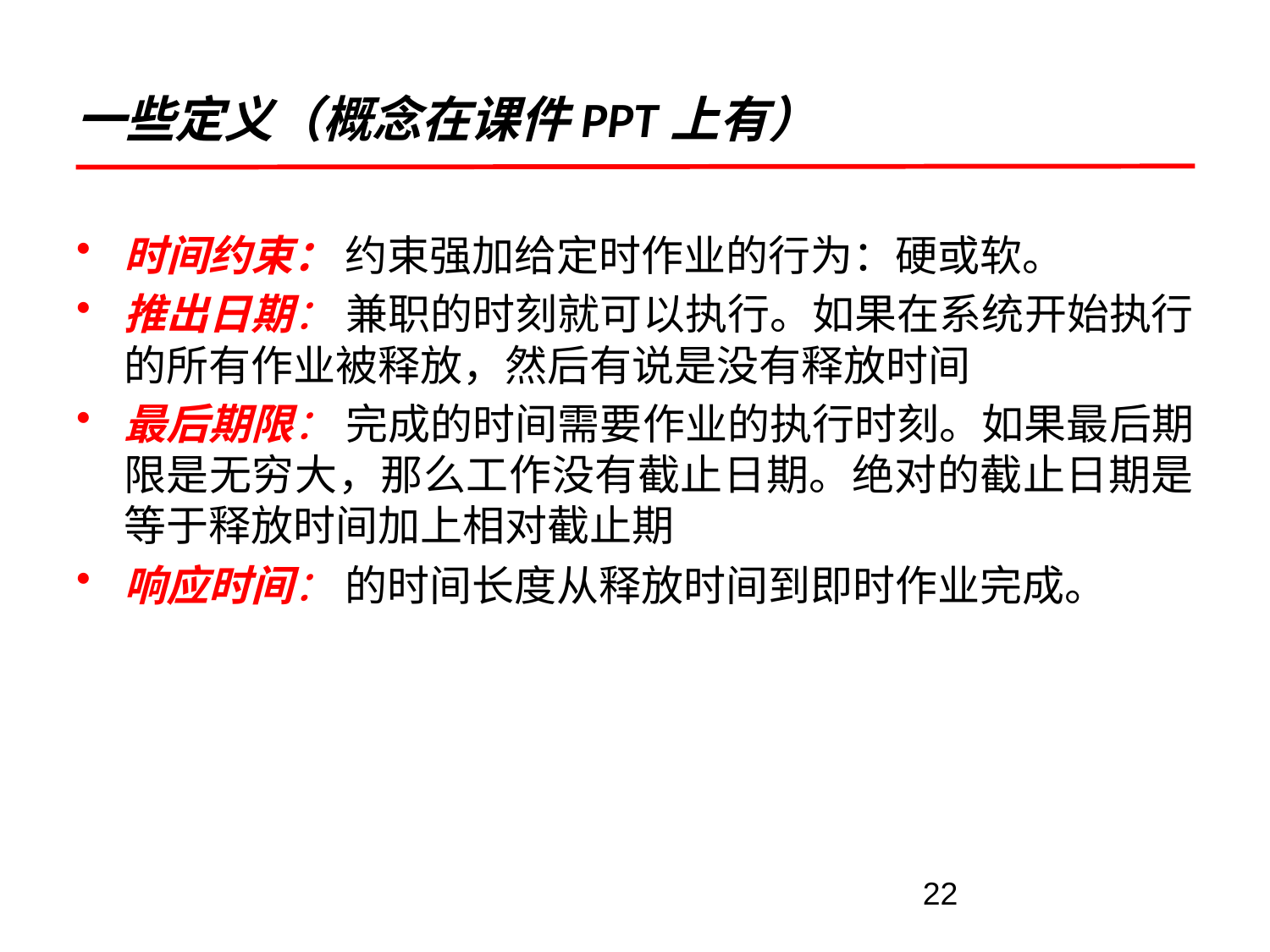

# 一些定义（概念在课件PPT上有）
时间约束： 约束强加给定时作业的行为：硬或软。
推出日期： 兼职的时刻就可以执行。如果在系统开始执行的所有作业被释放，然后有说是没有释放时间
最后期限： 完成的时间需要作业的执行时刻。如果最后期限是无穷大，那么工作没有截止日期。绝对的截止日期是等于释放时间加上相对截止期
响应时间： 的时间长度从释放时间到即时作业完成。
22